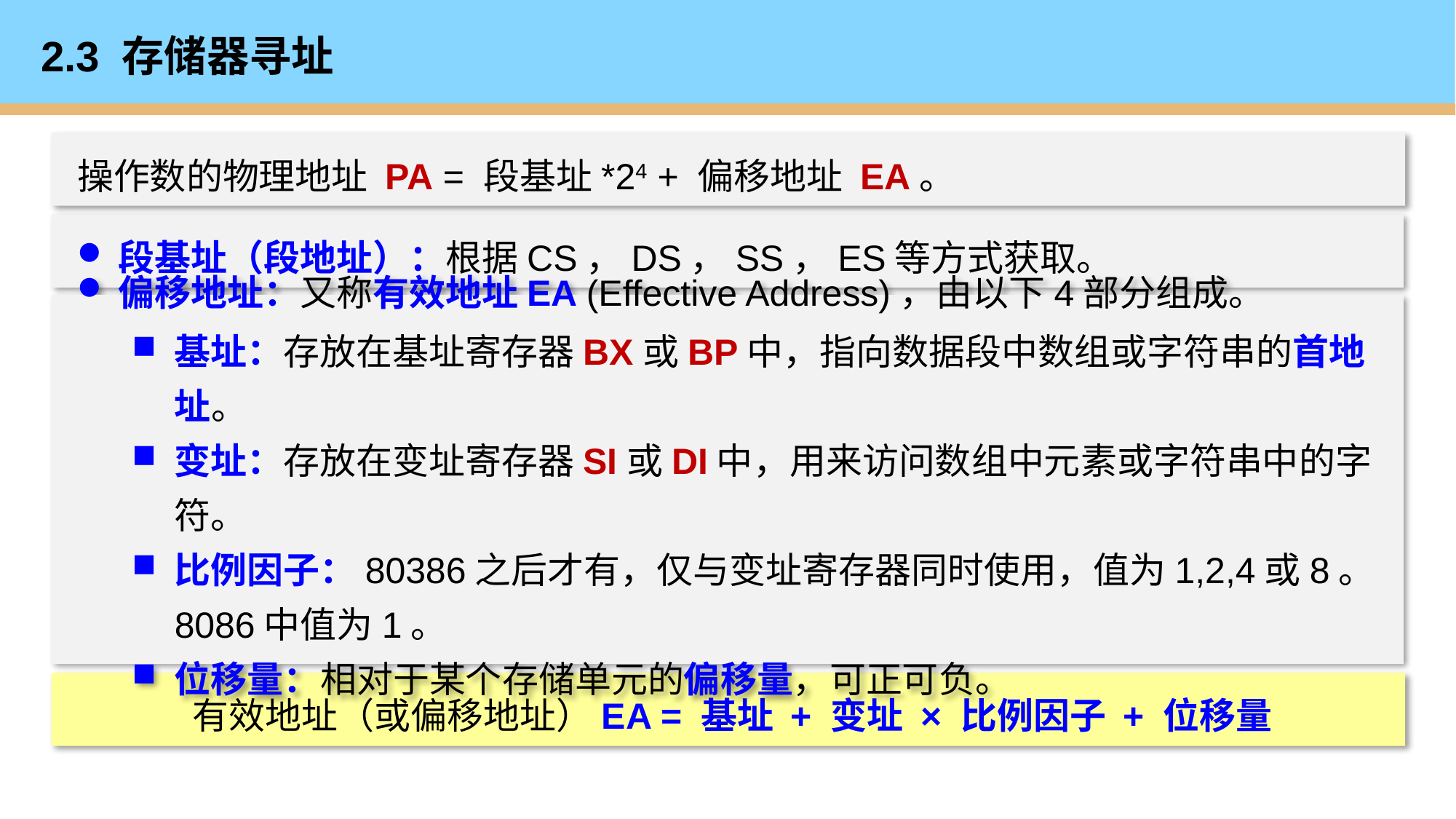

# 2.3 存储器寻址
操作数的物理地址 PA = 段基址*24 + 偏移地址 EA。
段基址（段地址）：根据CS，DS，SS，ES等方式获取。
偏移地址：又称有效地址EA (Effective Address)，由以下4部分组成。
基址：存放在基址寄存器BX或BP中，指向数据段中数组或字符串的首地址。
变址：存放在变址寄存器SI或DI中，用来访问数组中元素或字符串中的字符。
比例因子：80386之后才有，仅与变址寄存器同时使用，值为1,2,4或8。8086中值为1。
位移量：相对于某个存储单元的偏移量，可正可负。
有效地址（或偏移地址）EA = 基址 + 变址 × 比例因子 + 位移量
49